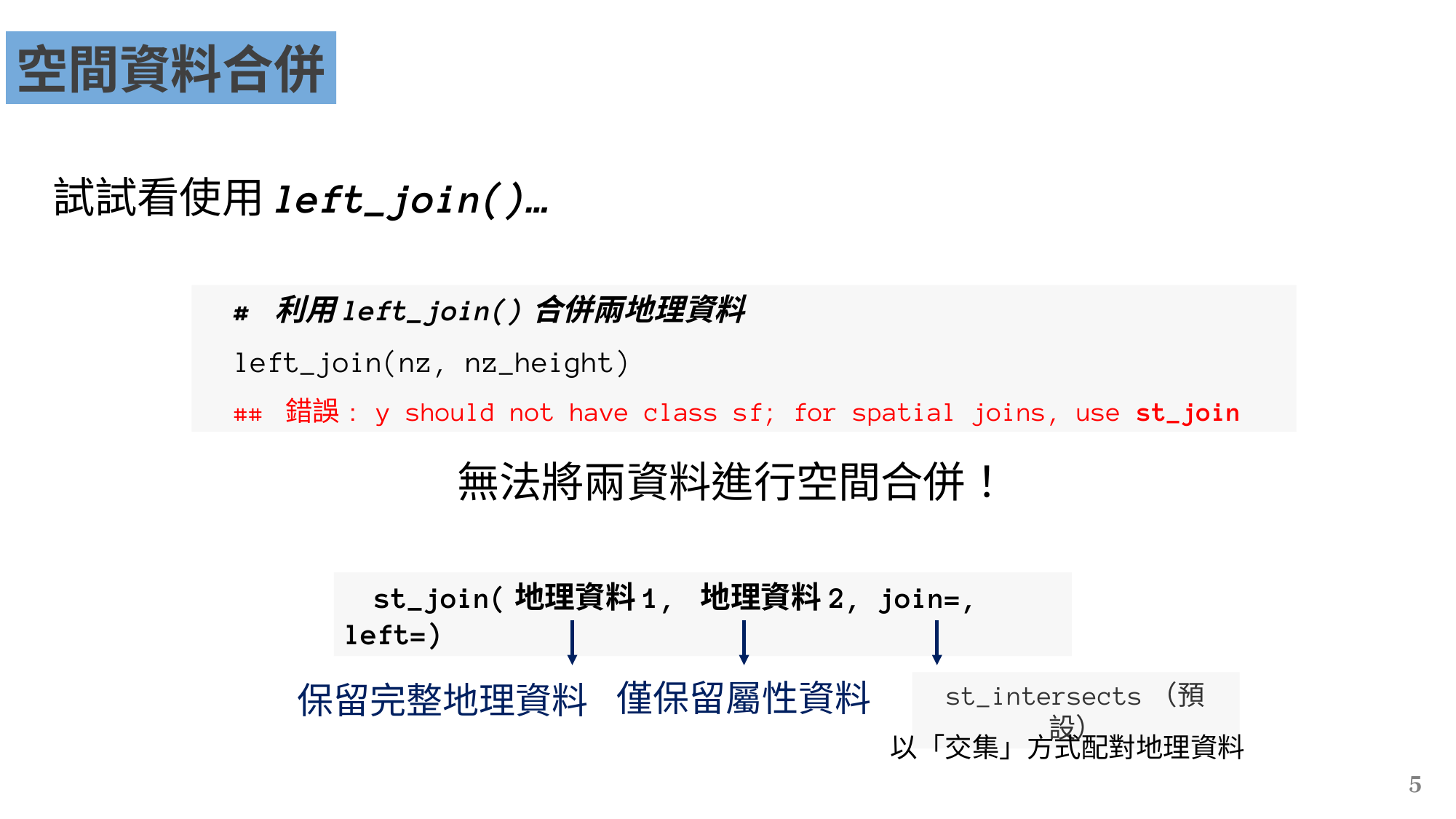

空間資料合併
試試看使用left_join()…
# 利用left_join()合併兩地理資料
left_join(nz, nz_height)
## 錯誤: y should not have class sf; for spatial joins, use st_join
無法將兩資料進行空間合併！
st_join(地理資料1, 地理資料2, join=, left=)
僅保留屬性資料
保留完整地理資料
st_intersects（預設）
以「交集」方式配對地理資料
5